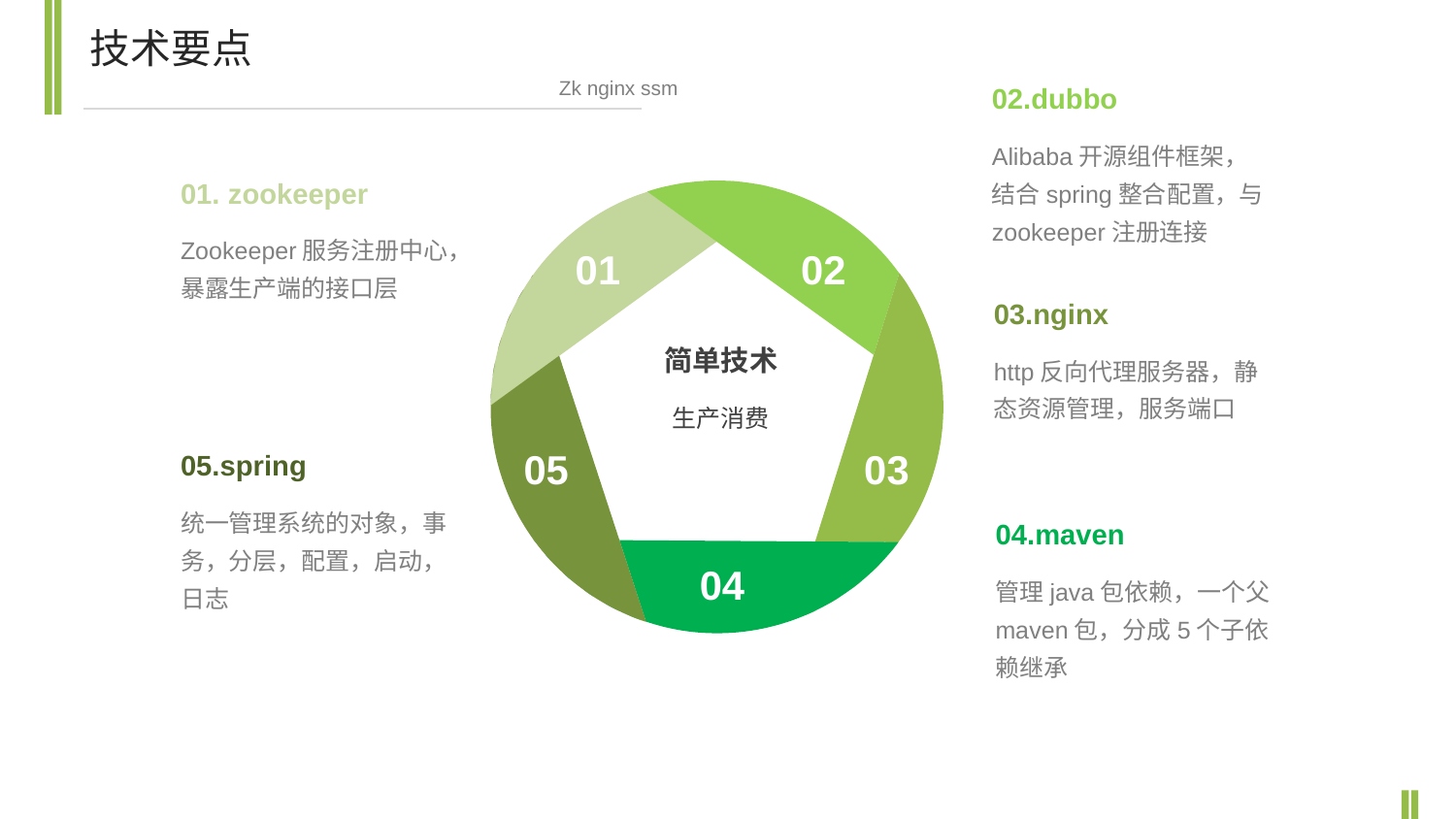

技术要点
Zk nginx ssm
02.dubbo

Alibaba开源组件框架，结合spring整合配置，与zookeeper注册连接
01. zookeeper
Zookeeper服务注册中心，暴露生产端的接口层
01
02

03.nginx
简单技术
http反向代理服务器，静态资源管理，服务端口
生产消费

05
03
05.spring
统一管理系统的对象，事务，分层，配置，启动，日志
04.maven
04
管理java包依赖，一个父maven包，分成5个子依赖继承